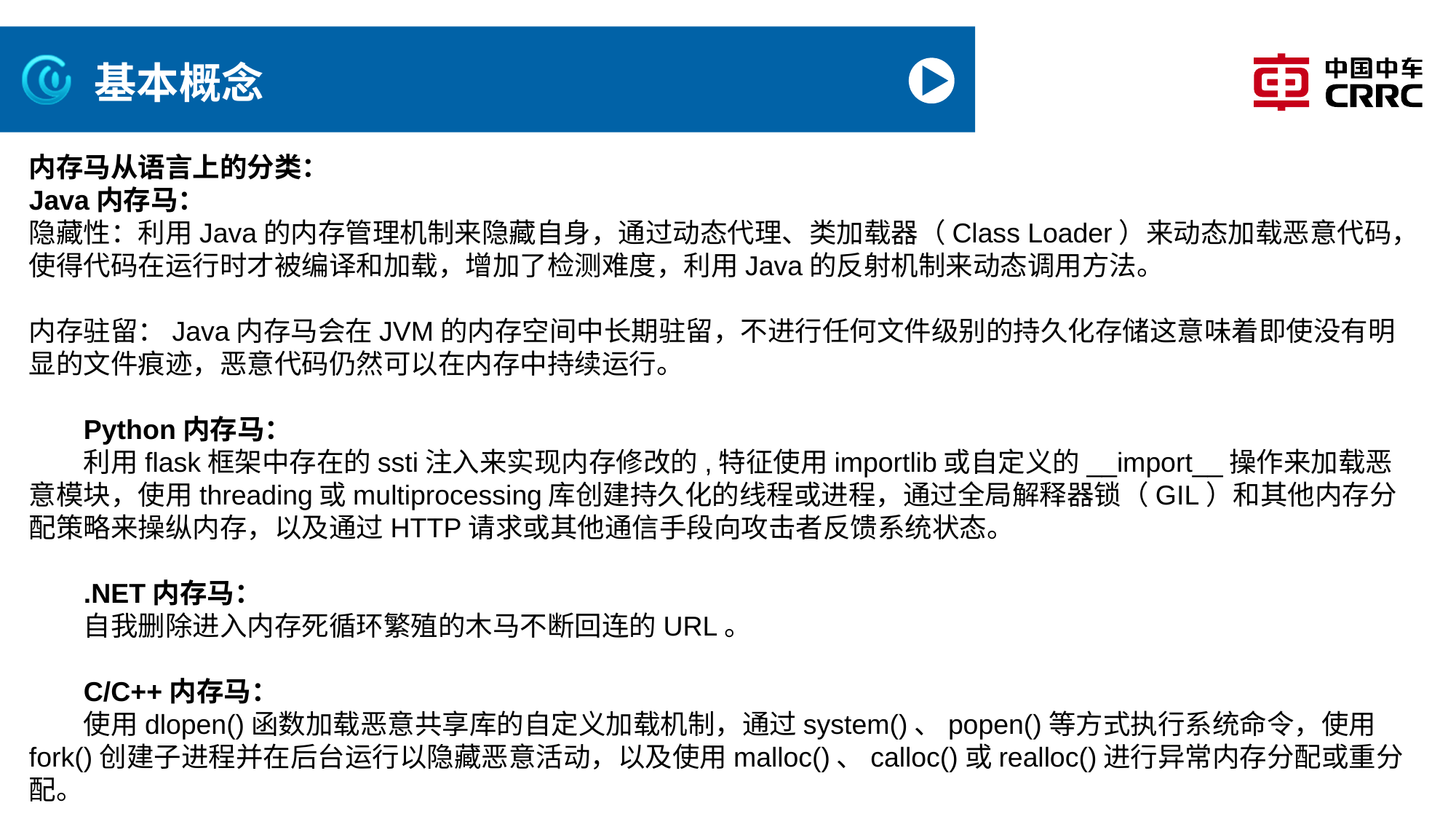

# 基本概念
内存马从语言上的分类：
Java内存马：
隐藏性：利用Java的内存管理机制来隐藏自身，通过动态代理、类加载器（Class Loader）来动态加载恶意代码，使得代码在运行时才被编译和加载，增加了检测难度，利用Java的反射机制来动态调用方法。

内存驻留：Java内存马会在JVM的内存空间中长期驻留，不进行任何文件级别的持久化存储这意味着即使没有明显的文件痕迹，恶意代码仍然可以在内存中持续运行。

Python内存马：
利用flask框架中存在的ssti注入来实现内存修改的,特征使用importlib或自定义的__import__操作来加载恶意模块，使用threading或multiprocessing库创建持久化的线程或进程，通过全局解释器锁（GIL）和其他内存分配策略来操纵内存，以及通过HTTP请求或其他通信手段向攻击者反馈系统状态。

.NET内存马：
自我删除进入内存死循环繁殖的木马不断回连的URL。

C/C++内存马：
使用dlopen()函数加载恶意共享库的自定义加载机制，通过system()、popen()等方式执行系统命令，使用fork()创建子进程并在后台运行以隐藏恶意活动，以及使用malloc()、calloc()或realloc()进行异常内存分配或重分配。

4